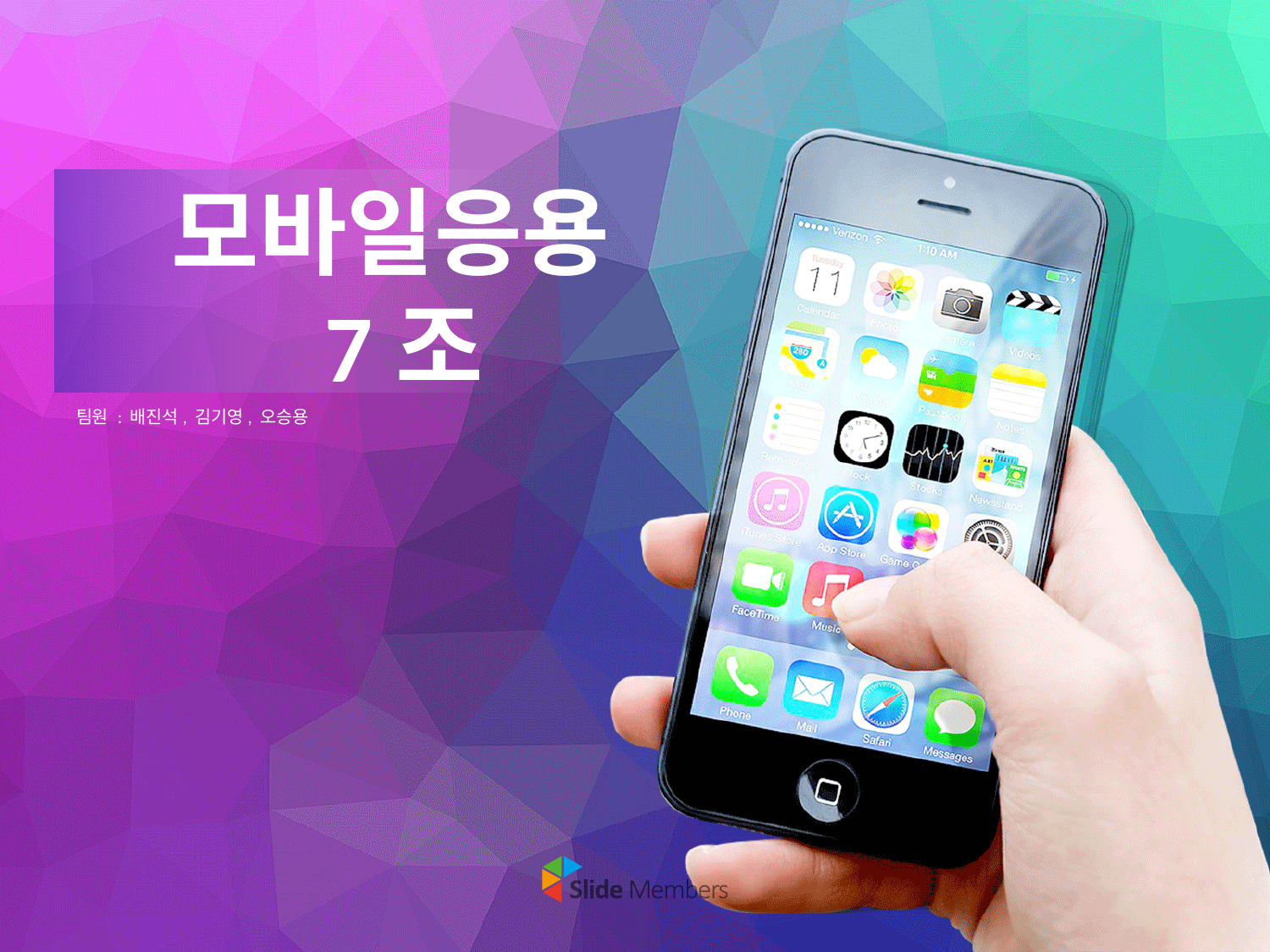

# 모바일응용 7조

팀원 : 배진석, 김기영, 오승용